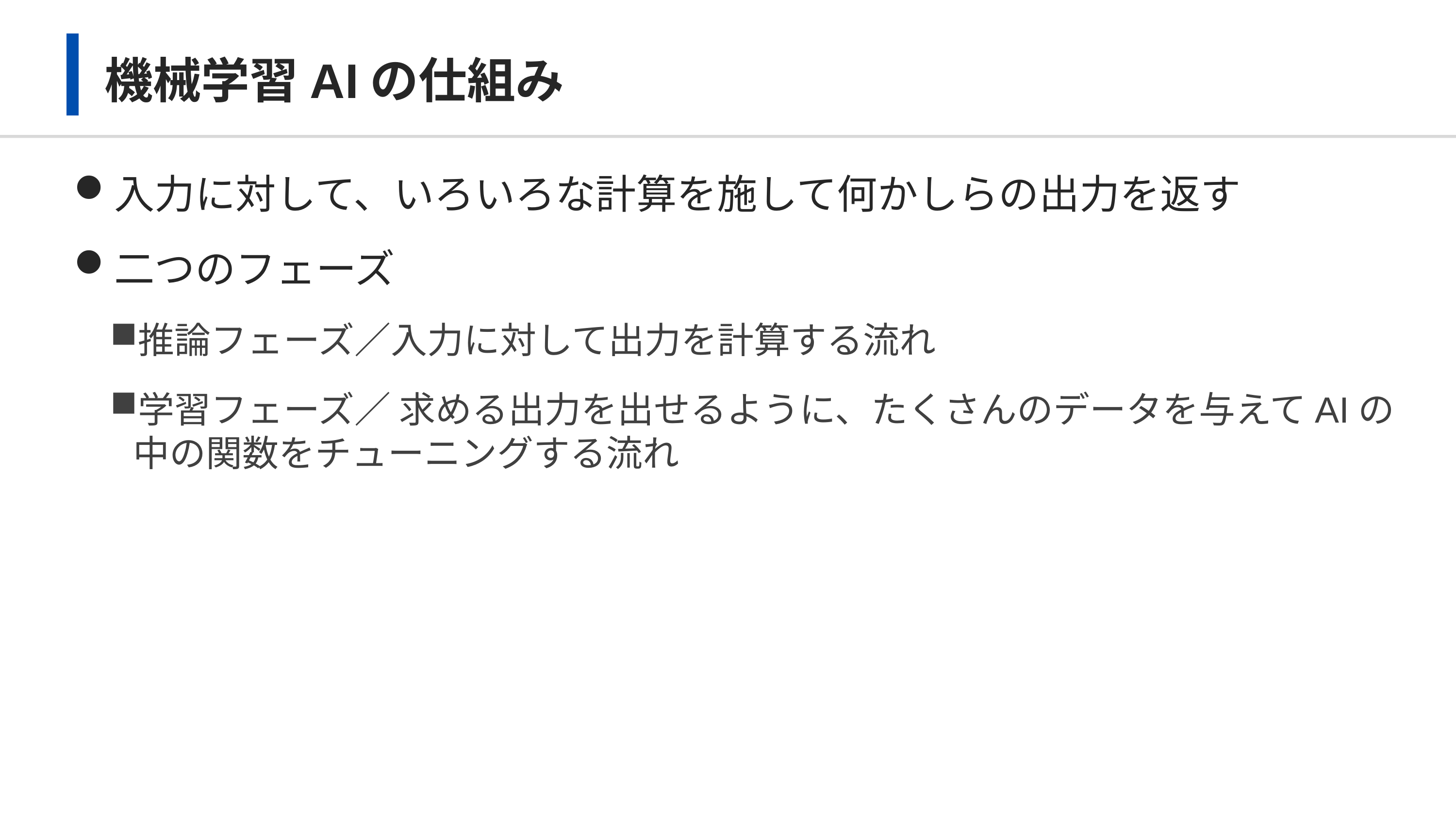

# 機械学習AIの仕組み
入力に対して、いろいろな計算を施して何かしらの出力を返す
二つのフェーズ
推論フェーズ／入力に対して出力を計算する流れ
学習フェーズ／ 求める出力を出せるように、たくさんのデータを与えてAIの中の関数をチューニングする流れ